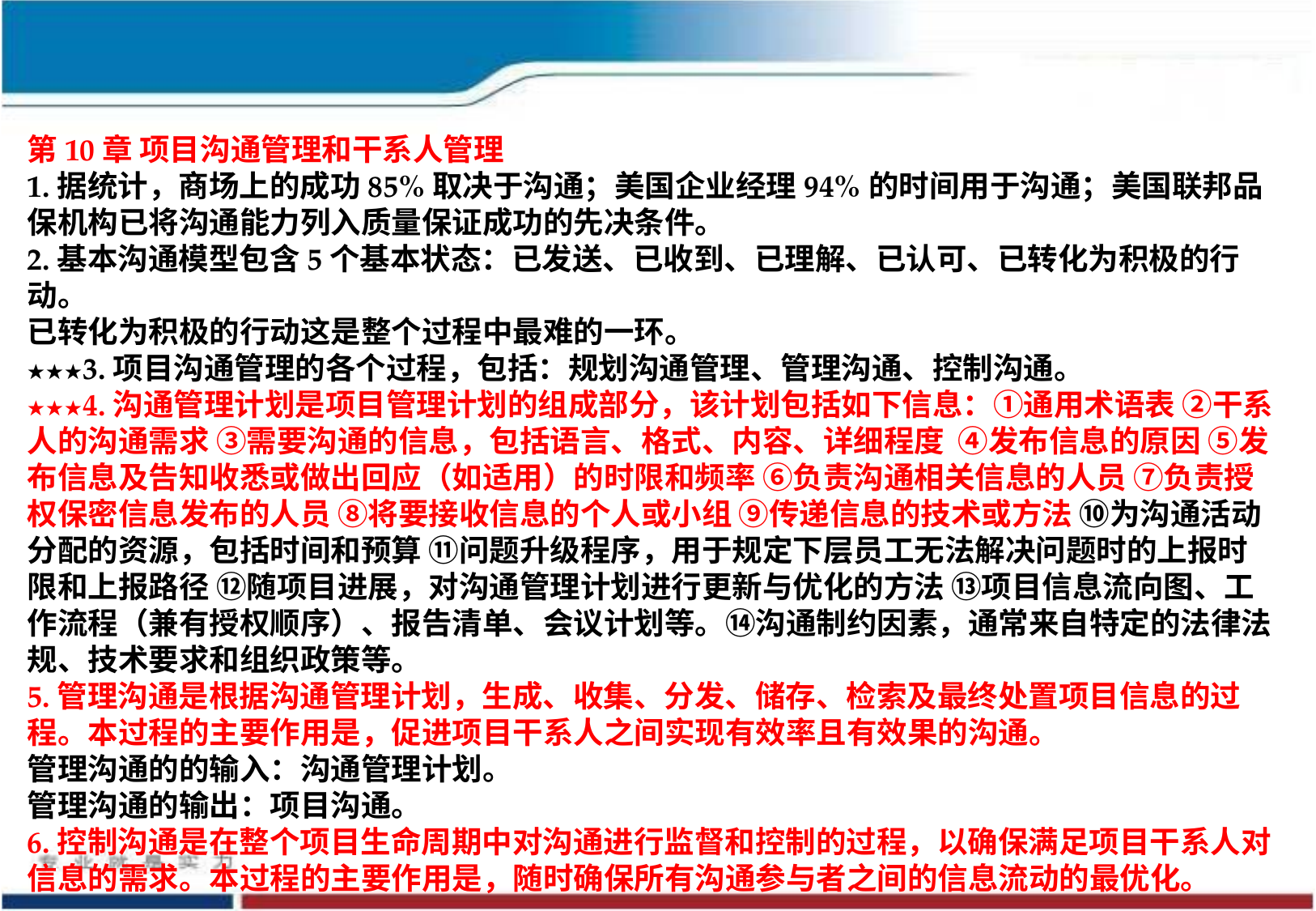

第10章 项目沟通管理和干系人管理
1.据统计，商场上的成功85%取决于沟通；美国企业经理94%的时间用于沟通；美国联邦品保机构已将沟通能力列入质量保证成功的先决条件。
2.基本沟通模型包含5个基本状态：已发送、已收到、已理解、已认可、已转化为积极的行动。
已转化为积极的行动这是整个过程中最难的一环。
★★★3.项目沟通管理的各个过程，包括：规划沟通管理、管理沟通、控制沟通。
★★★4.沟通管理计划是项目管理计划的组成部分，该计划包括如下信息：①通用术语表 ②干系人的沟通需求 ③需要沟通的信息，包括语言、格式、内容、详细程度  ④发布信息的原因 ⑤发布信息及告知收悉或做出回应（如适用）的时限和频率 ⑥负责沟通相关信息的人员 ⑦负责授权保密信息发布的人员 ⑧将要接收信息的个人或小组 ⑨传递信息的技术或方法 ⑩为沟通活动分配的资源，包括时间和预算 ⑪问题升级程序，用于规定下层员工无法解决问题时的上报时限和上报路径 ⑫随项目进展，对沟通管理计划进行更新与优化的方法 ⑬项目信息流向图、工作流程（兼有授权顺序）、报告清单、会议计划等。⑭沟通制约因素，通常来自特定的法律法规、技术要求和组织政策等。
5.管理沟通是根据沟通管理计划，生成、收集、分发、储存、检索及最终处置项目信息的过程。本过程的主要作用是，促进项目干系人之间实现有效率且有效果的沟通。
管理沟通的的输入：沟通管理计划。
管理沟通的输出：项目沟通。
6.控制沟通是在整个项目生命周期中对沟通进行监督和控制的过程，以确保满足项目干系人对信息的需求。本过程的主要作用是，随时确保所有沟通参与者之间的信息流动的最优化。